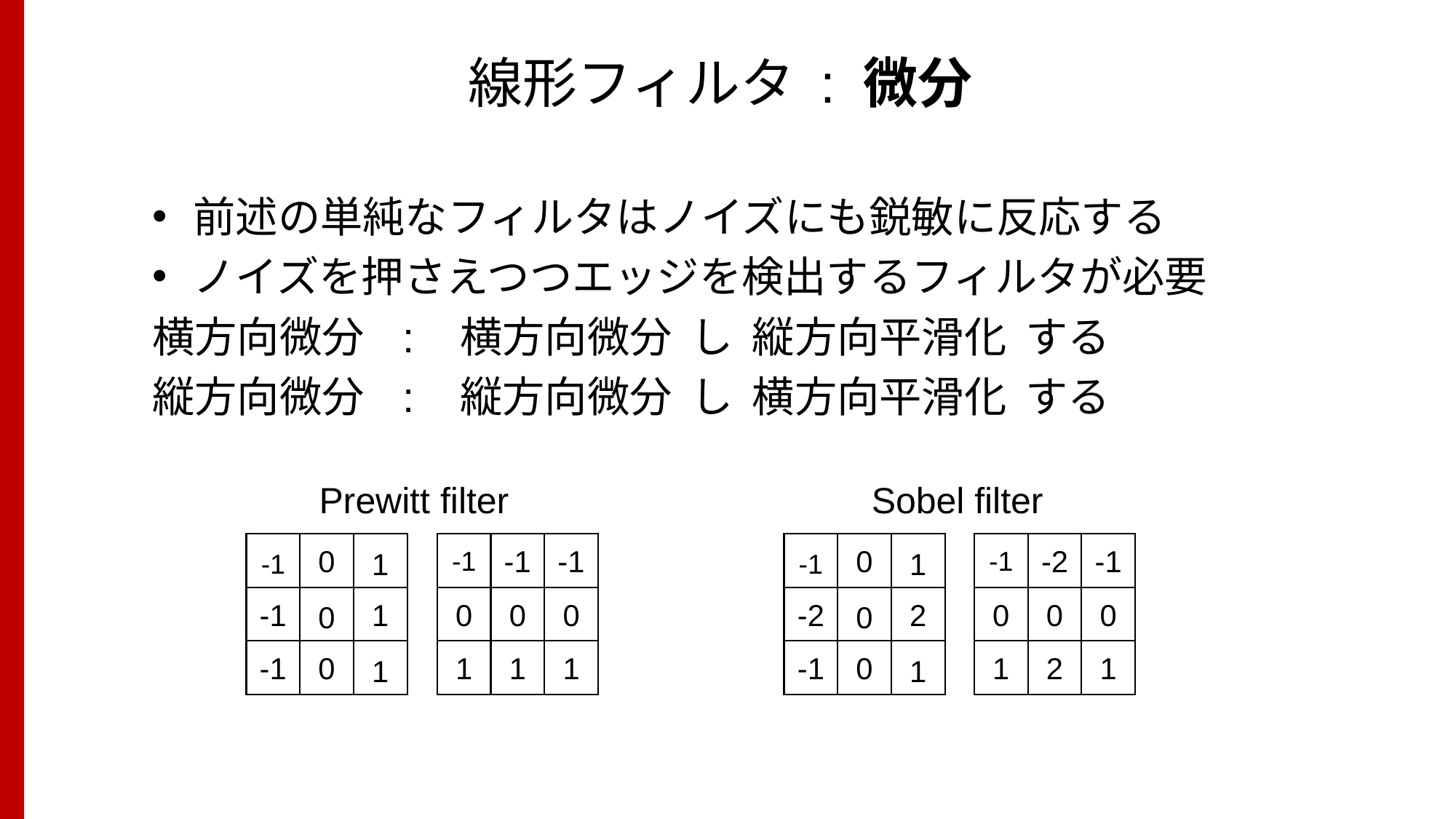

線形フィルタ : 微分
前述の単純なフィルタはノイズにも鋭敏に反応する
ノイズを押さえつつエッジを検出するフィルタが必要
横方向微分   :   横方向微分  し  縦方向平滑化  する
縦方向微分   :   縦方向微分  し  横方向平滑化  する
Prewitt filter
Sobel filter
1
-1
0
-1
0
1
1
-1
0
-1
-1
-1
0
0
0
1
1
1
1
-1
0
-2
0
2
1
-1
0
-1
-1
-2
0
0
0
1
1
2